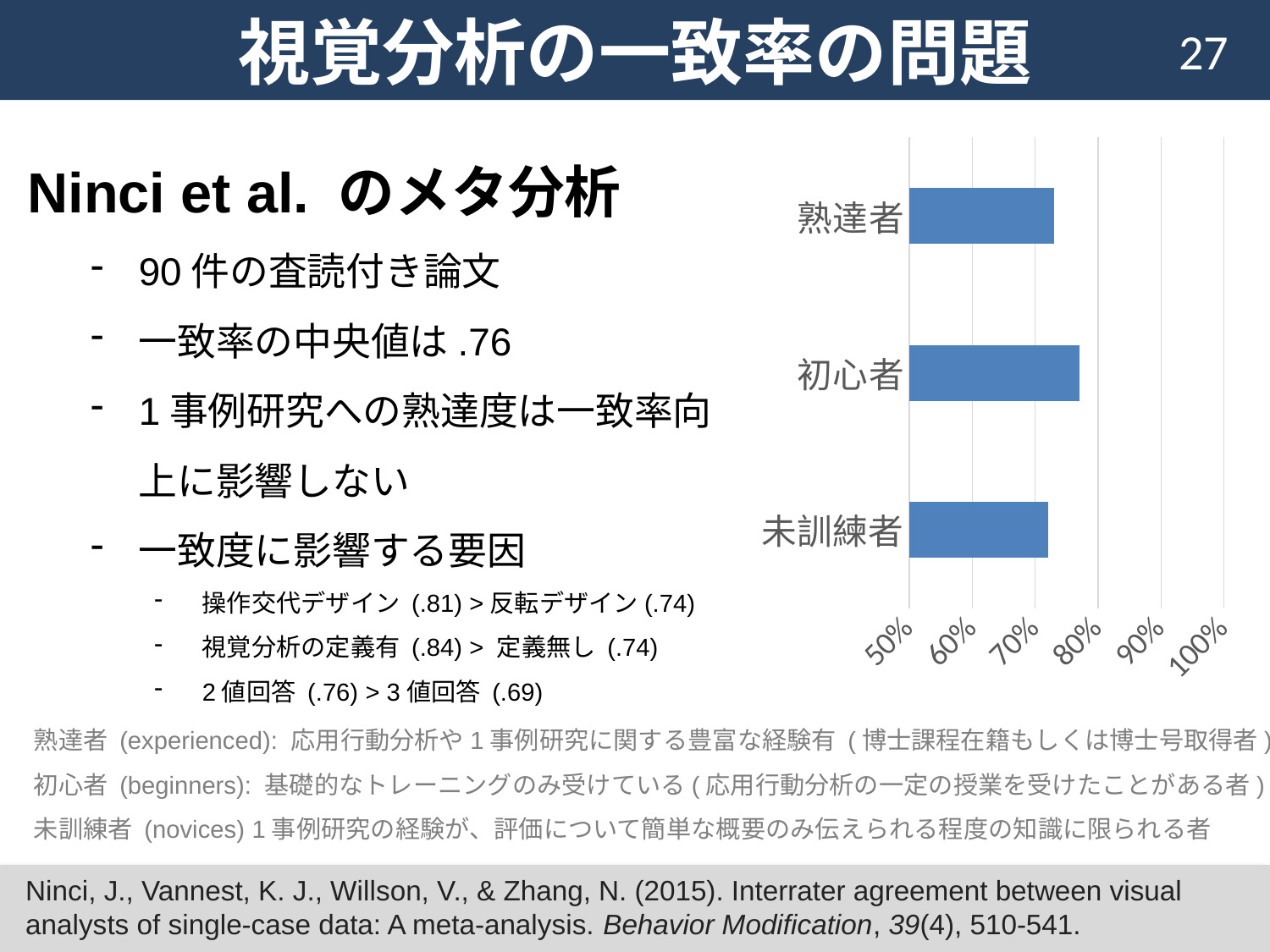

# 視覚分析の一致率の問題
27
Ninci et al. のメタ分析
90件の査読付き論文
一致率の中央値は.76
1事例研究への熟達度は一致率向上に影響しない
一致度に影響する要因
操作交代デザイン (.81) >反転デザイン(.74)
視覚分析の定義有 (.84) > 定義無し (.74)
2値回答 (.76) > 3値回答 (.69)

### Chart

| Category |  |
|---|---|
| 未訓練者 | 0.72 |
| 初心者 | 0.77 |
| 熟達者 | 0.73 |
熟達者 (experienced): 応用行動分析や1事例研究に関する豊富な経験有 (博士課程在籍もしくは博士号取得者)
初心者 (beginners): 基礎的なトレーニングのみ受けている(応用行動分析の一定の授業を受けたことがある者)
未訓練者 (novices) 1事例研究の経験が、評価について簡単な概要のみ伝えられる程度の知識に限られる者
Ninci, J., Vannest, K. J., Willson, V., & Zhang, N. (2015). Interrater agreement between visual analysts of single-case data: A meta-analysis. Behavior Modification, 39(4), 510-541.